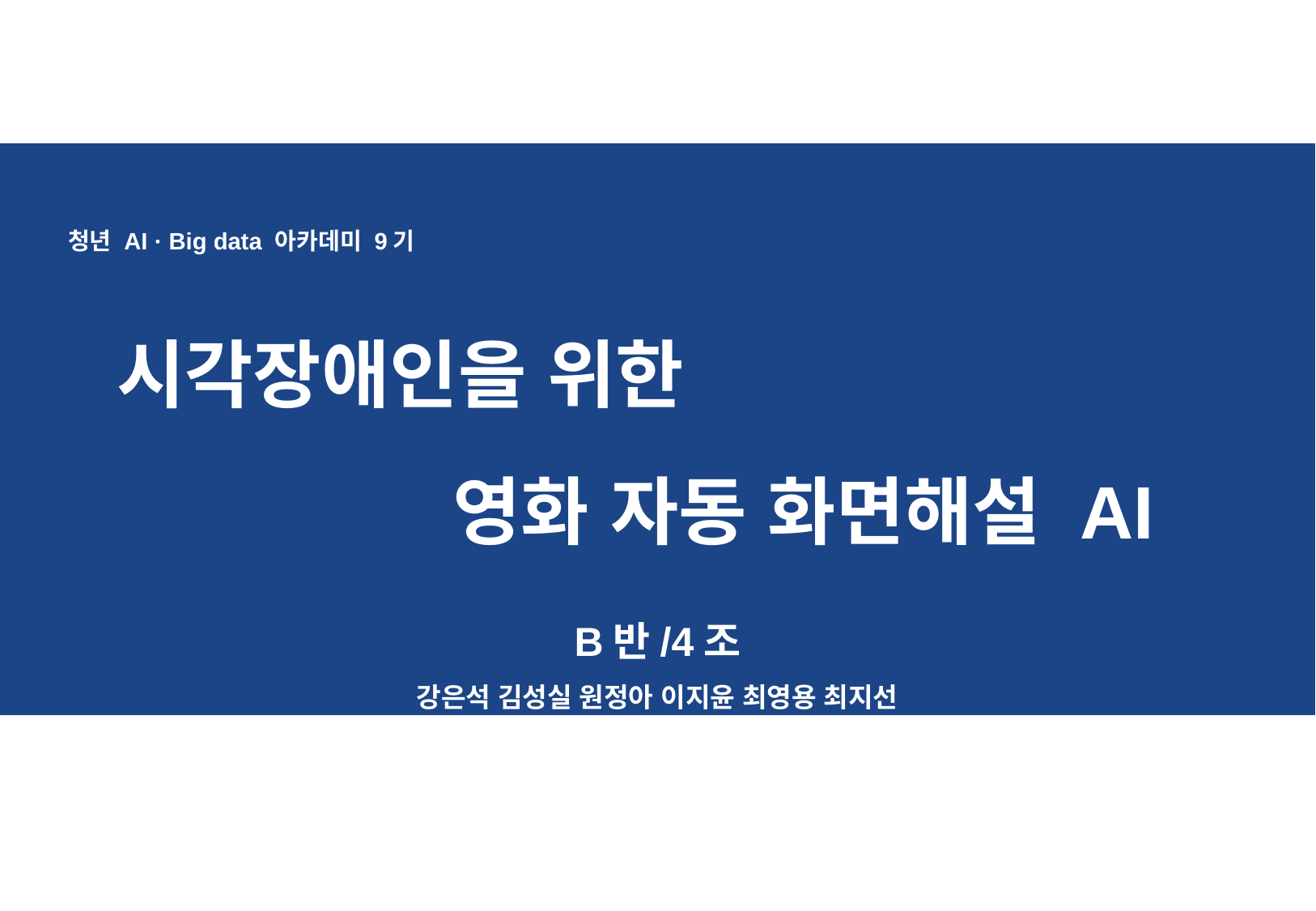

청년 AI · Big data 아카데미 9기
   시각장애인을 위한
                    영화 자동 화면해설 AI

B반/4조
강은석 김성실 원정아 이지윤 최영용 최지선